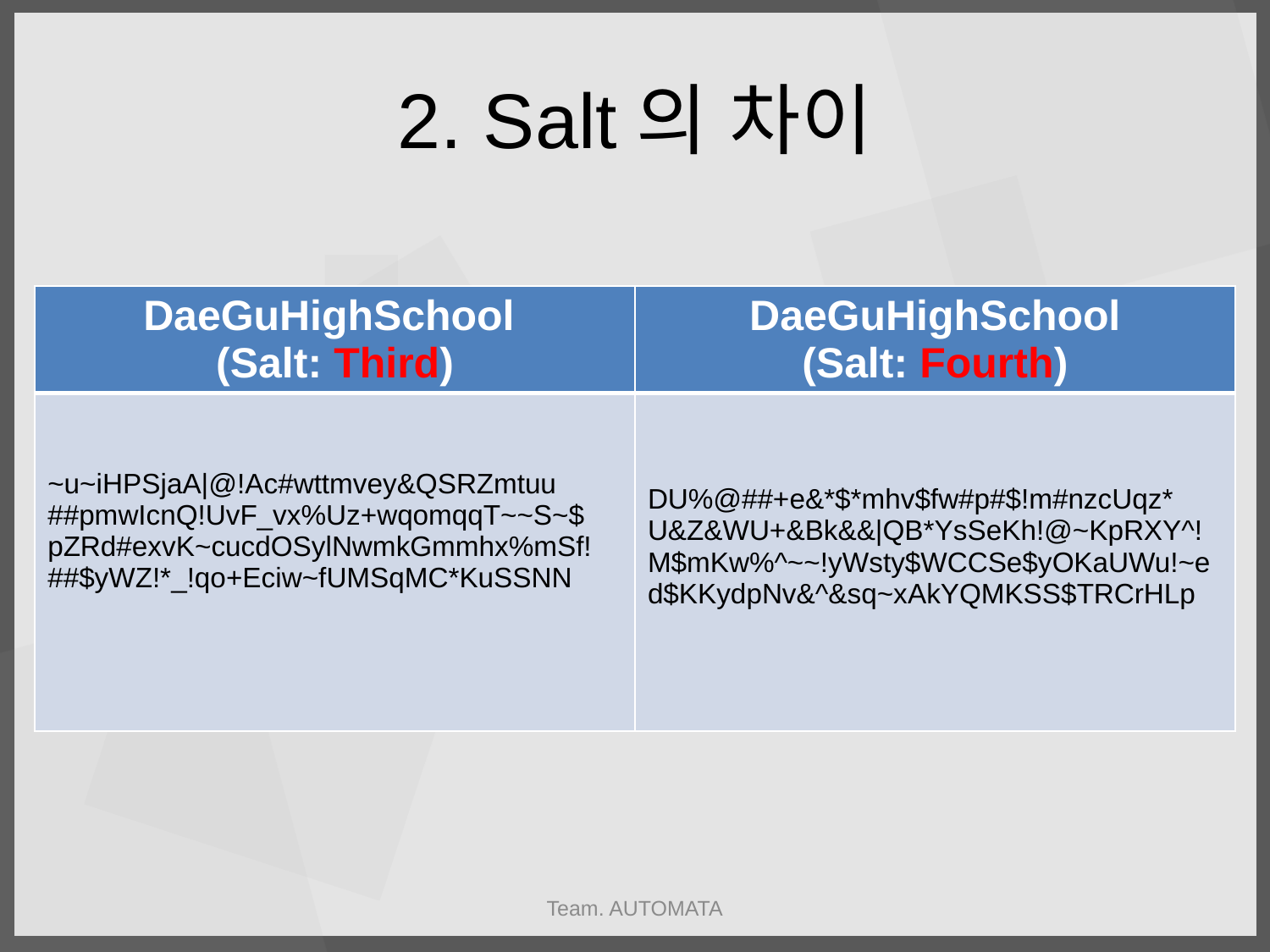

# 2. Salt의 차이
| DaeGuHighSchool (Salt: Third) | DaeGuHighSchool (Salt: Fourth) |
| --- | --- |
| ~u~iHPSjaA|@!Ac#wttmvey&QSRZmtuu ##pmwIcnQ!UvF\_vx%Uz+wqomqqT~~S~$ pZRd#exvK~cucdOSylNwmkGmmhx%mSf! ##$yWZ!\*\_!qo+Eciw~fUMSqMC\*KuSSNN | DU%@##+e&\*$\*mhv$fw#p#$!m#nzcUqz\* U&Z&WU+&Bk&&|QB\*YsSeKh!@~KpRXY^! M$mKw%^~~!yWsty$WCCSe$yOKaUWu!~e d$KKydpNv&^&sq~xAkYQMKSS$TRCrHLp |
Team. AUTOMATA